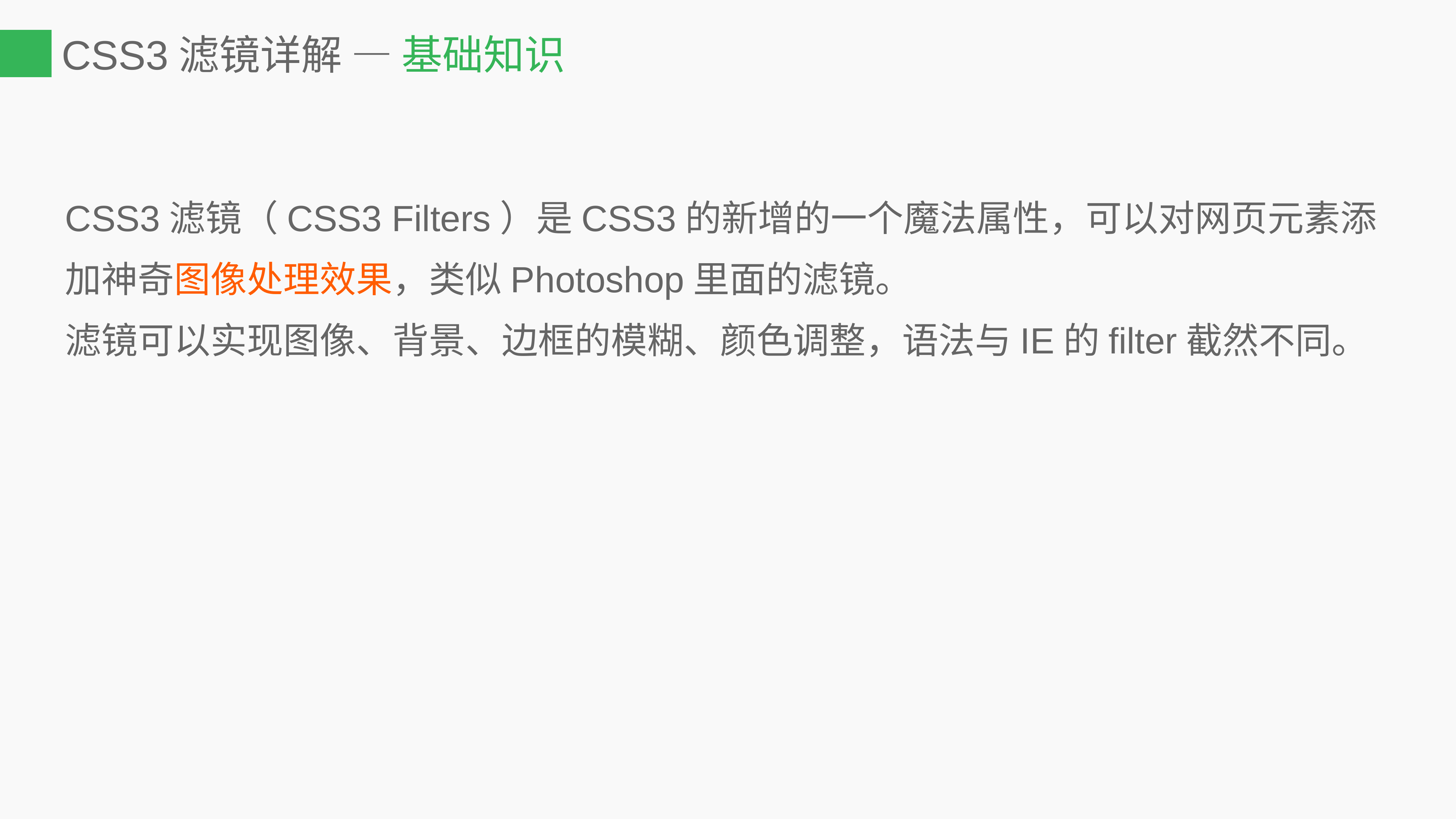

# CSS3滤镜详解 — 基础知识
CSS3滤镜（CSS3 Filters）是CSS3的新增的一个魔法属性，可以对网页元素添加神奇图像处理效果，类似Photoshop里面的滤镜。
滤镜可以实现图像、背景、边框的模糊、颜色调整，语法与IE的filter截然不同。